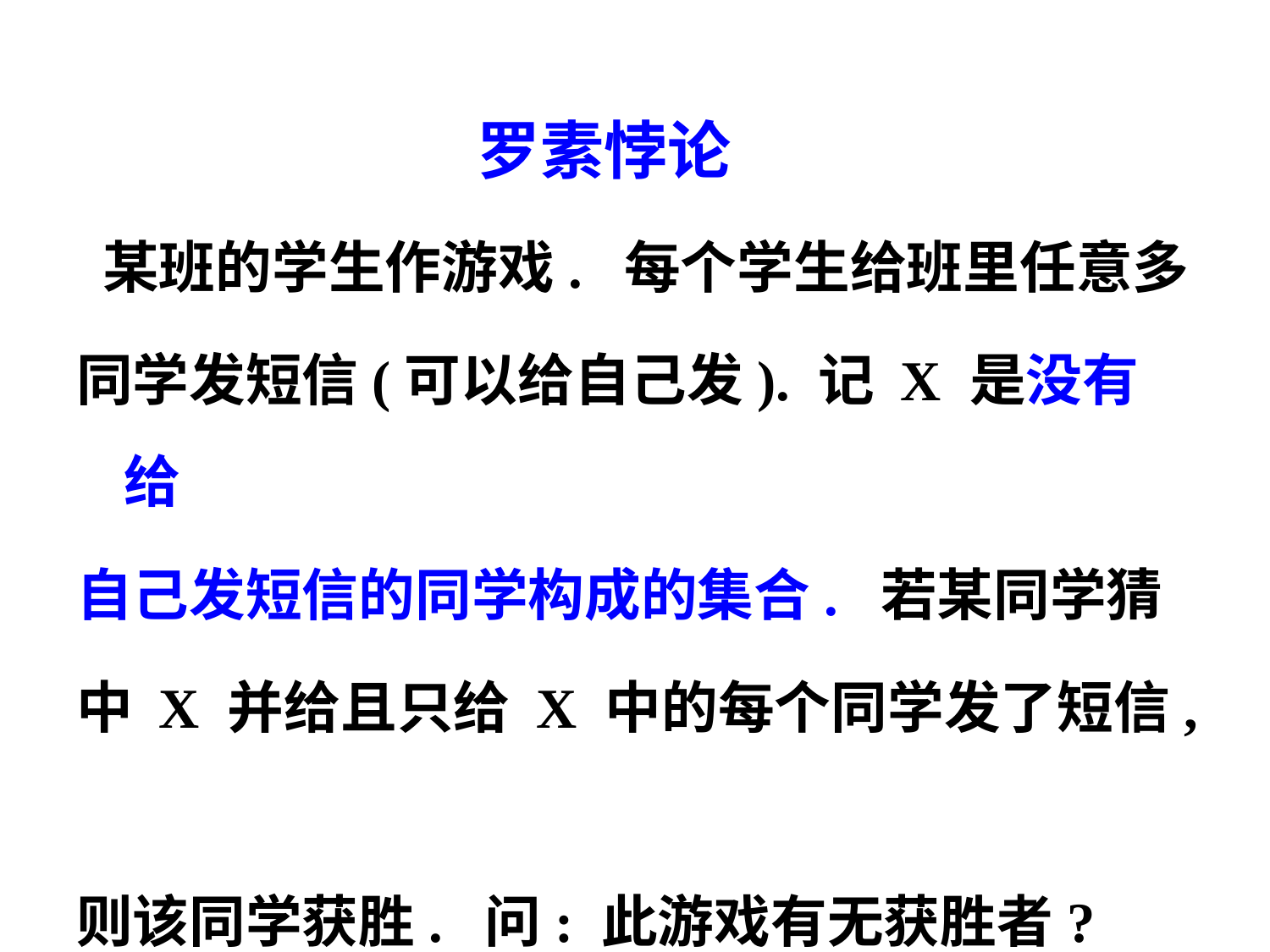

罗素悖论
 某班的学生作游戏.  每个学生给班里任意多
同学发短信(可以给自己发). 记 X 是没有给
自己发短信的同学构成的集合.  若某同学猜
中 X 并给且只给 X 中的每个同学发了短信,
则该同学获胜.  问: 此游戏有无获胜者?